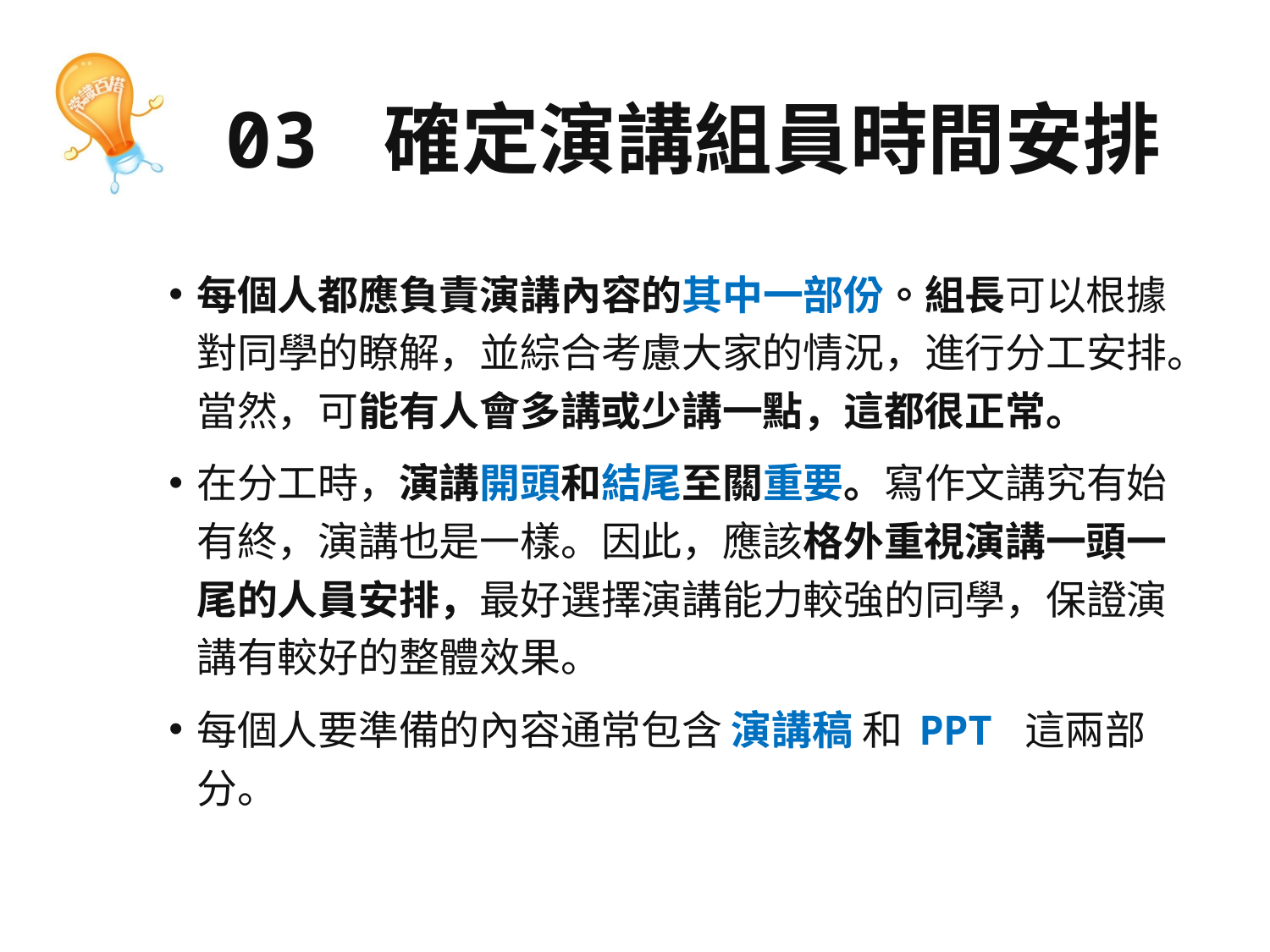

# 03 確定演講組員時間安排
每個人都應負責演講內容的其中一部份。組長可以根據對同學的瞭解，並綜合考慮大家的情況，進行分工安排。當然，可能有人會多講或少講一點，這都很正常。
在分工時，演講開頭和結尾至關重要。寫作文講究有始有終，演講也是一樣。因此，應該格外重視演講一頭一尾的人員安排，最好選擇演講能力較強的同學，保證演講有較好的整體效果。
每個人要準備的內容通常包含 演講稿 和 PPT 這兩部分。